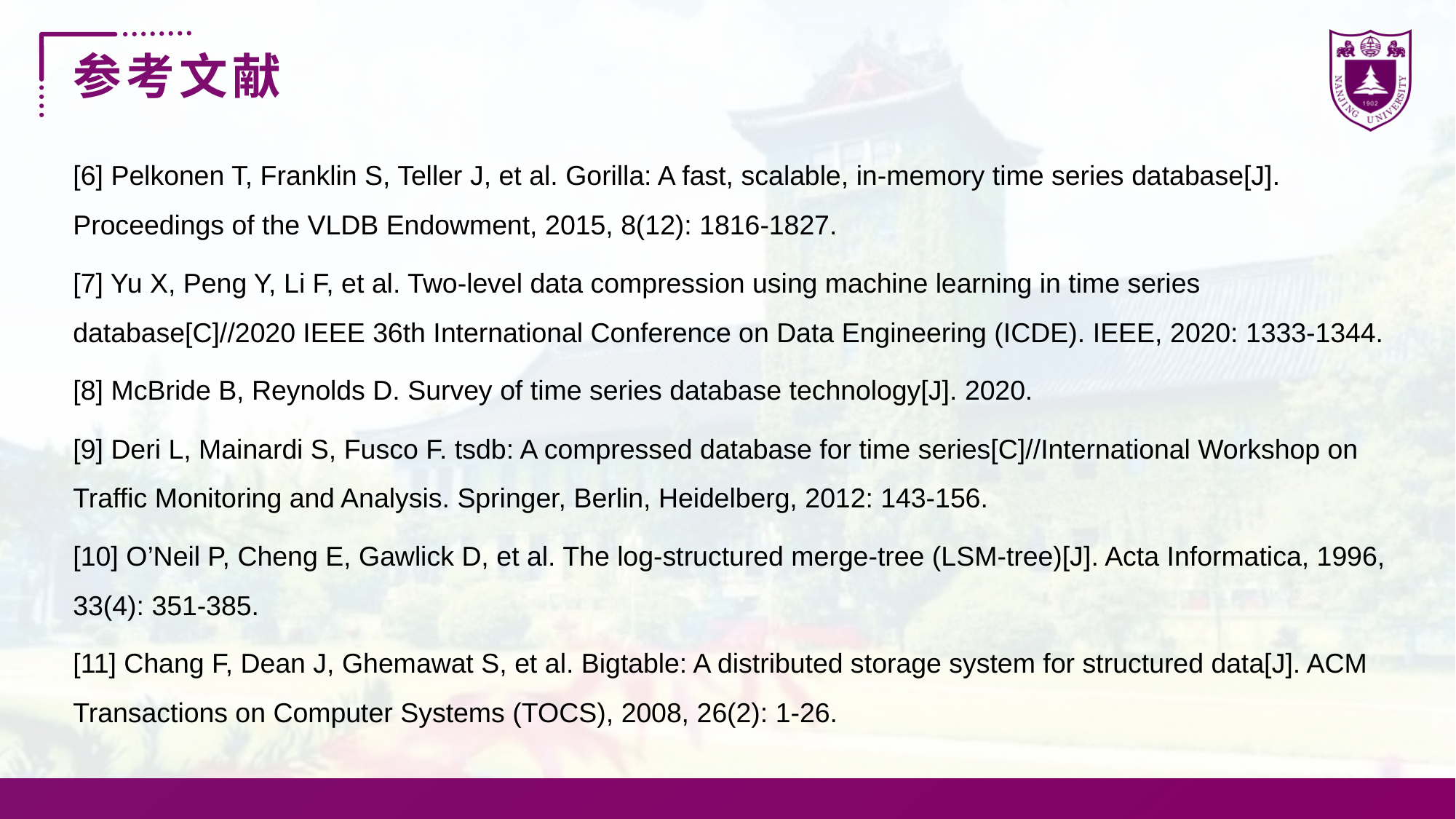

参考文献
[6] Pelkonen T, Franklin S, Teller J, et al. Gorilla: A fast, scalable, in-memory time series database[J]. Proceedings of the VLDB Endowment, 2015, 8(12): 1816-1827.
[7] Yu X, Peng Y, Li F, et al. Two-level data compression using machine learning in time series database[C]//2020 IEEE 36th International Conference on Data Engineering (ICDE). IEEE, 2020: 1333-1344.
[8] McBride B, Reynolds D. Survey of time series database technology[J]. 2020.
[9] Deri L, Mainardi S, Fusco F. tsdb: A compressed database for time series[C]//International Workshop on Traffic Monitoring and Analysis. Springer, Berlin, Heidelberg, 2012: 143-156.
[10] O’Neil P, Cheng E, Gawlick D, et al. The log-structured merge-tree (LSM-tree)[J]. Acta Informatica, 1996, 33(4): 351-385.
[11] Chang F, Dean J, Ghemawat S, et al. Bigtable: A distributed storage system for structured data[J]. ACM Transactions on Computer Systems (TOCS), 2008, 26(2): 1-26.